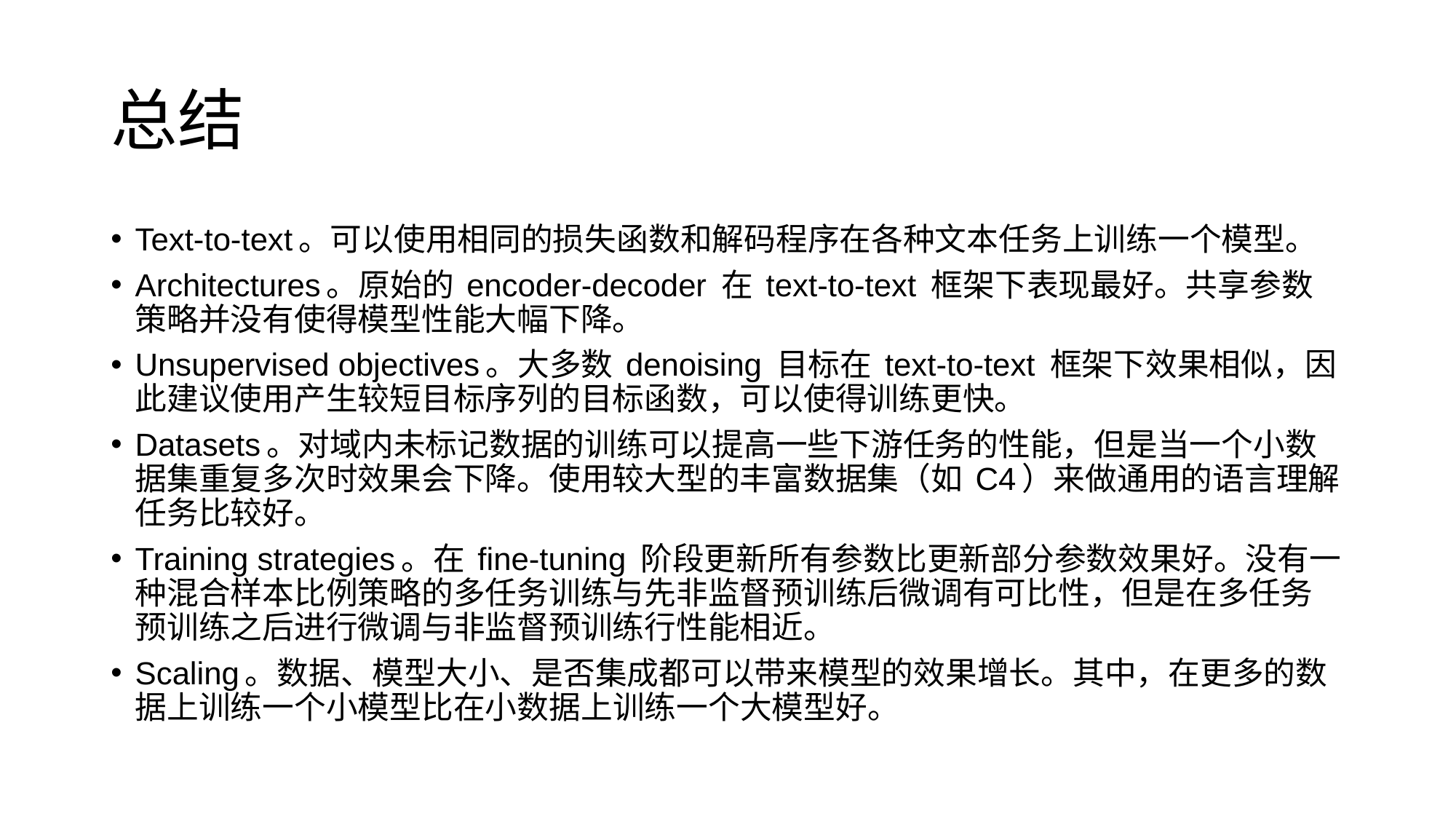

# 总结
Text-to-text。可以使用相同的损失函数和解码程序在各种文本任务上训练一个模型。
Architectures。原始的 encoder-decoder 在 text-to-text 框架下表现最好。共享参数策略并没有使得模型性能大幅下降。
Unsupervised objectives。大多数 denoising 目标在 text-to-text 框架下效果相似，因此建议使用产生较短目标序列的目标函数，可以使得训练更快。
Datasets。对域内未标记数据的训练可以提高一些下游任务的性能，但是当一个小数据集重复多次时效果会下降。使用较大型的丰富数据集（如 C4）来做通用的语言理解任务比较好。
Training strategies。在 fine-tuning 阶段更新所有参数比更新部分参数效果好。没有一种混合样本比例策略的多任务训练与先非监督预训练后微调有可比性，但是在多任务预训练之后进行微调与非监督预训练行性能相近。
Scaling。数据、模型大小、是否集成都可以带来模型的效果增长。其中，在更多的数据上训练一个小模型比在小数据上训练一个大模型好。